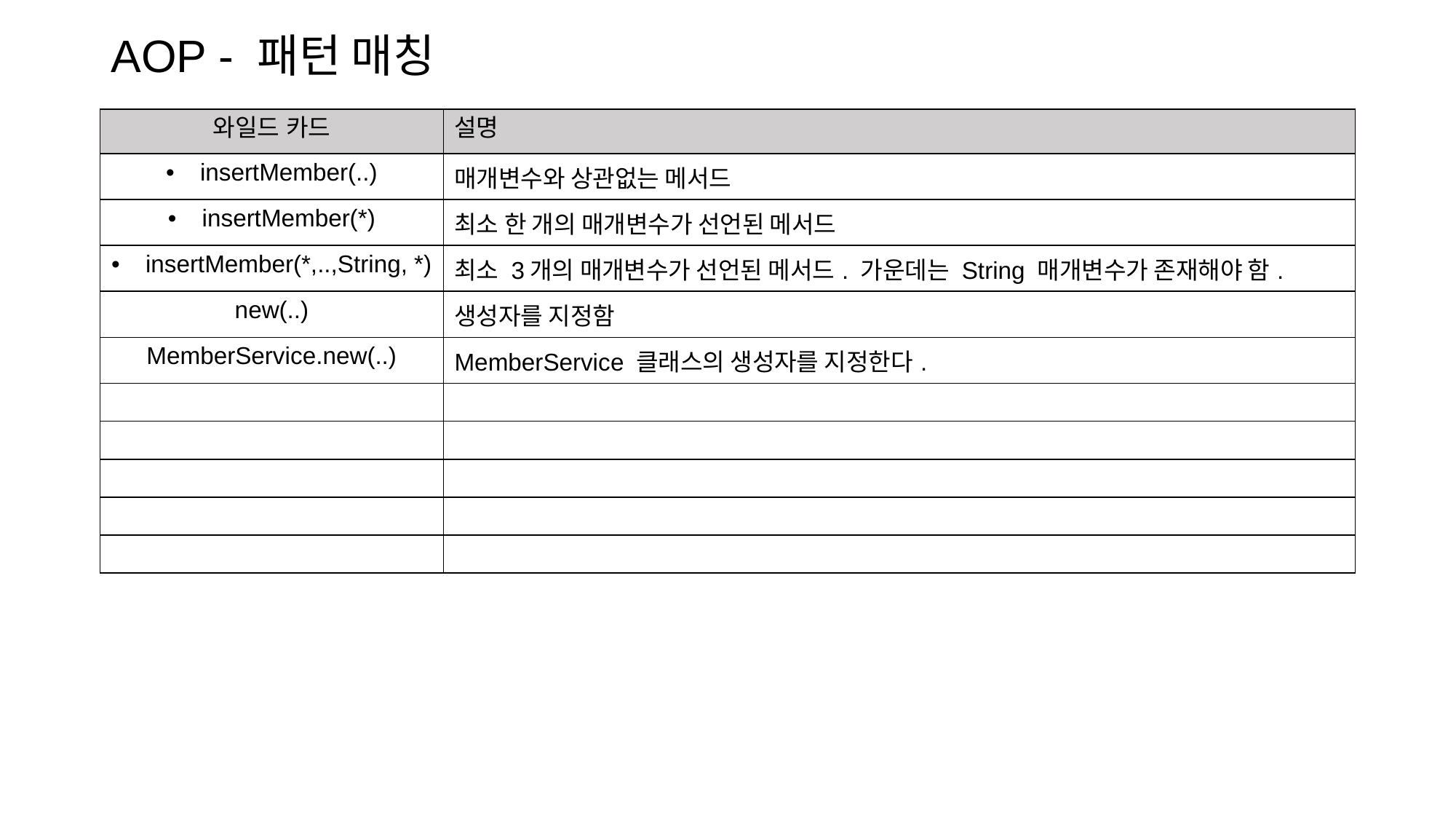

# AOP - 패턴 매칭
| 와일드 카드 | 설명 |
| --- | --- |
| insertMember(..) | 매개변수와 상관없는 메서드 |
| insertMember(\*) | 최소 한 개의 매개변수가 선언된 메서드 |
| insertMember(\*,..,String, \*) | 최소 3개의 매개변수가 선언된 메서드. 가운데는 String 매개변수가 존재해야 함. |
| new(..) | 생성자를 지정함 |
| MemberService.new(..) | MemberService 클래스의 생성자를 지정한다. |
|  |  |
|  |  |
|  |  |
|  |  |
|  |  |